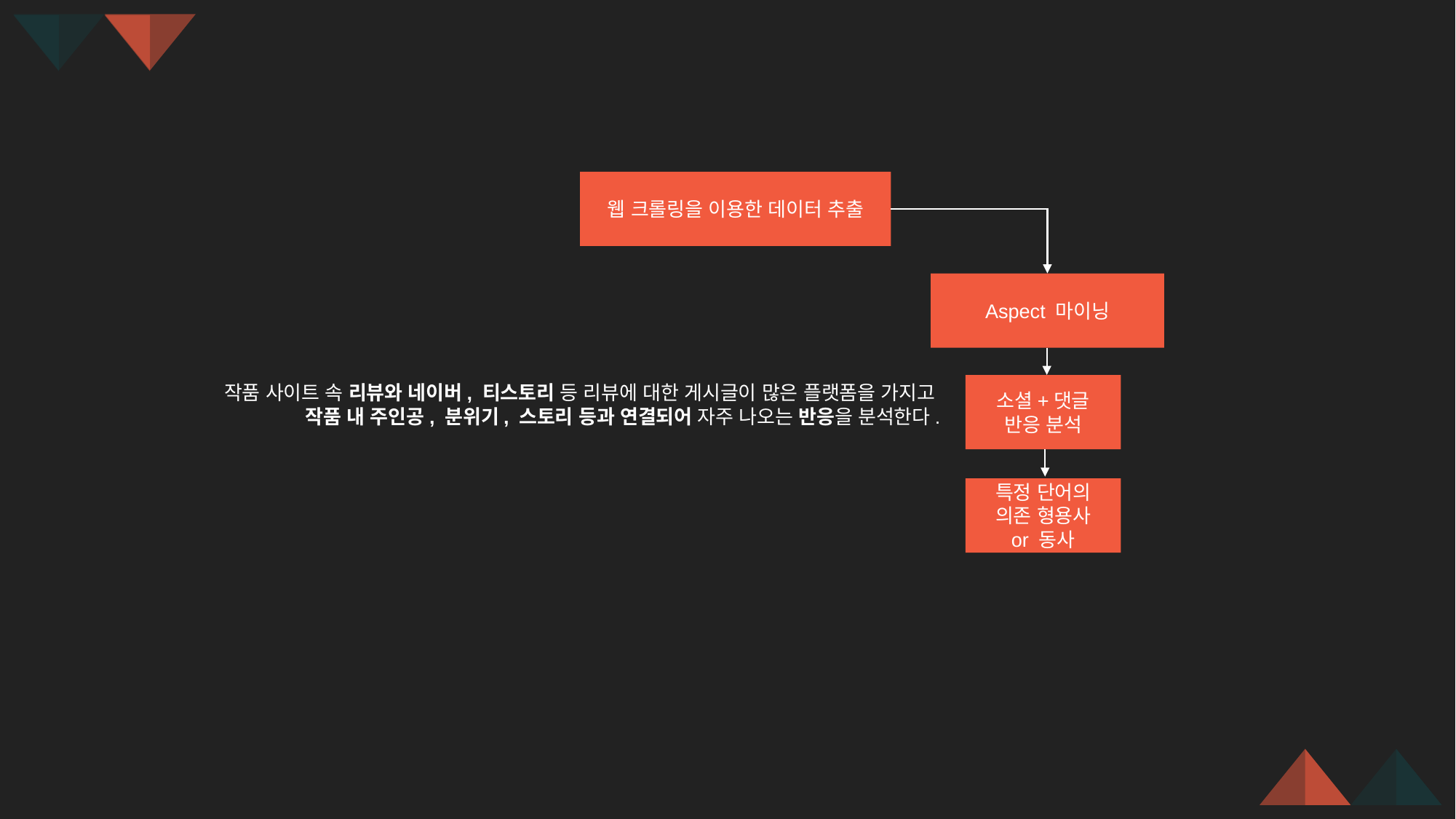

웹 크롤링을 이용한 데이터 추출
Aspect 마이닝
작품 사이트 속 리뷰와 네이버, 티스토리 등 리뷰에 대한 게시글이 많은 플랫폼을 가지고
작품 내 주인공, 분위기, 스토리 등과 연결되어 자주 나오는 반응을 분석한다.
소셜+댓글
반응 분석
특정 단어의
의존 형용사
or 동사